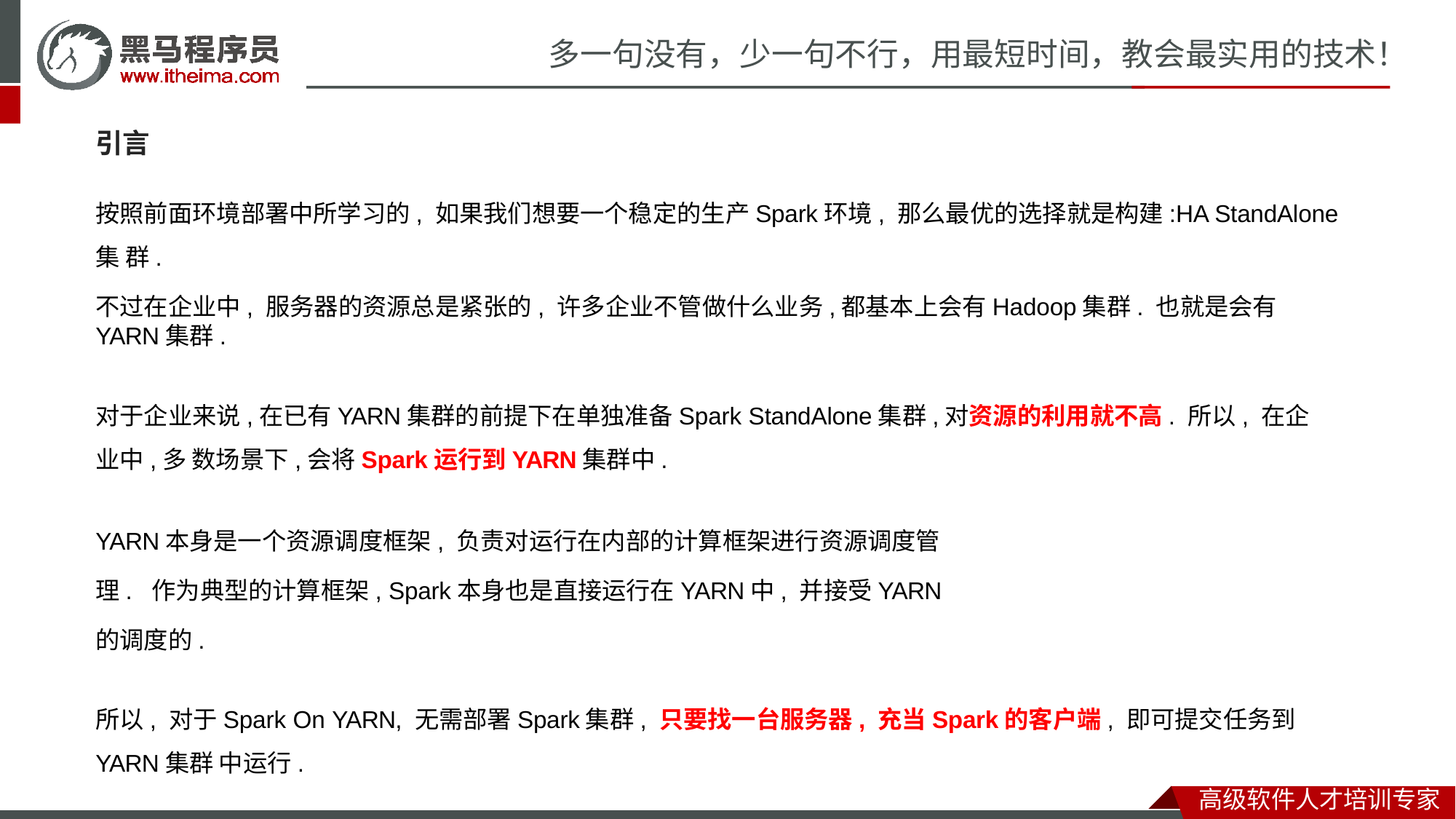

# 多一句没有，少一句不行，用最短时间，教会最实用的技术！

引言

按照前面环境部署中所学习的, 如果我们想要一个稳定的生产Spark环境, 那么最优的选择就是构建:HA StandAlone集 群.
不过在企业中, 服务器的资源总是紧张的, 许多企业不管做什么业务,都基本上会有Hadoop集群. 也就是会有YARN集群.

对于企业来说,在已有YARN集群的前提下在单独准备Spark StandAlone集群,对资源的利用就不高. 所以, 在企业中,多 数场景下,会将Spark运行到YARN集群中.

YARN本身是一个资源调度框架, 负责对运行在内部的计算框架进行资源调度管理.  作为典型的计算框架, Spark本身也是直接运行在YARN中, 并接受YARN的调度的.

所以, 对于Spark On YARN, 无需部署Spark集群, 只要找一台服务器, 充当Spark的客户端, 即可提交任务到YARN集群 中运行.
高级软件人才培训专家